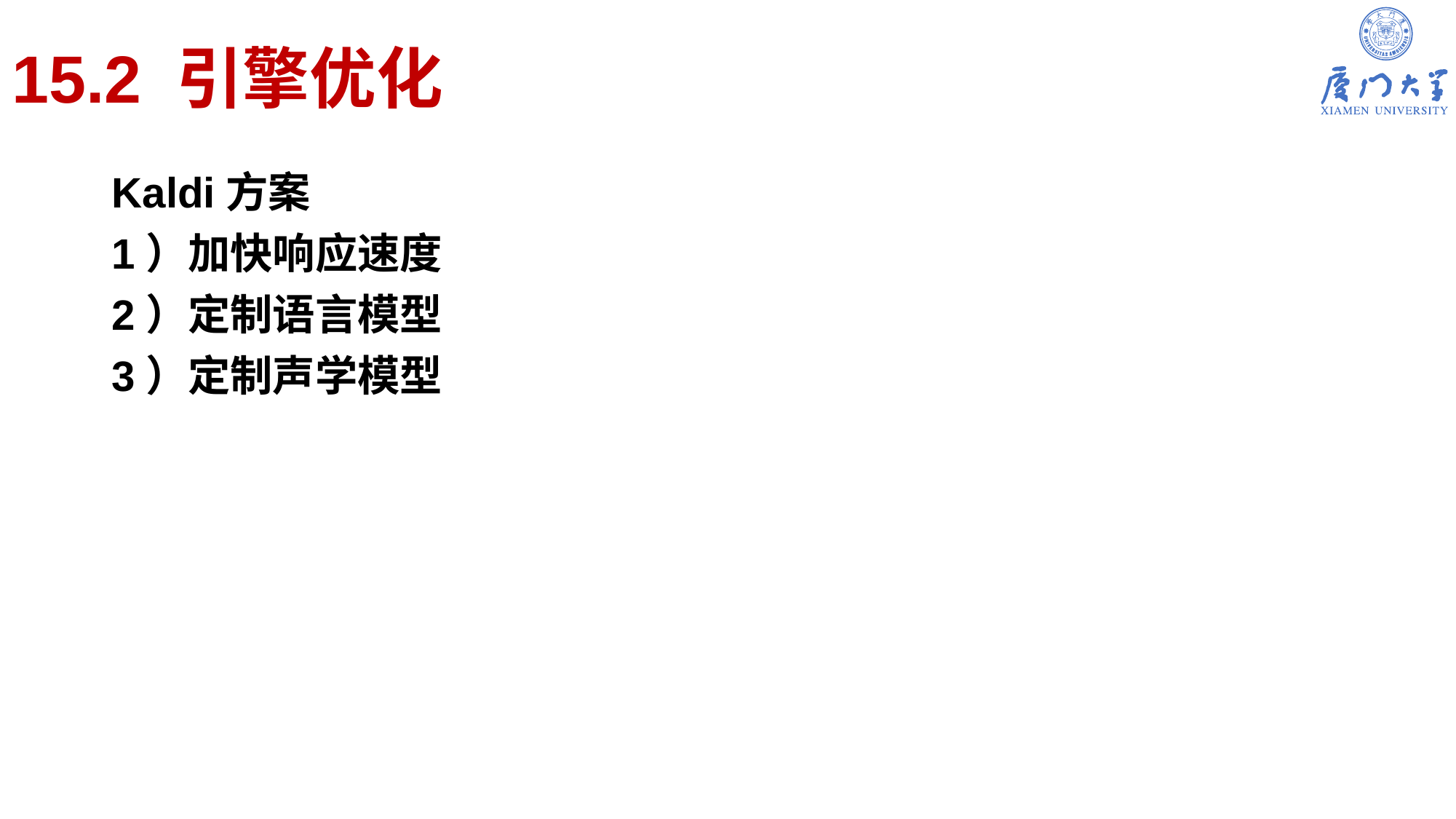

# 15.2 引擎优化
Kaldi方案
1）加快响应速度
2）定制语言模型
3）定制声学模型